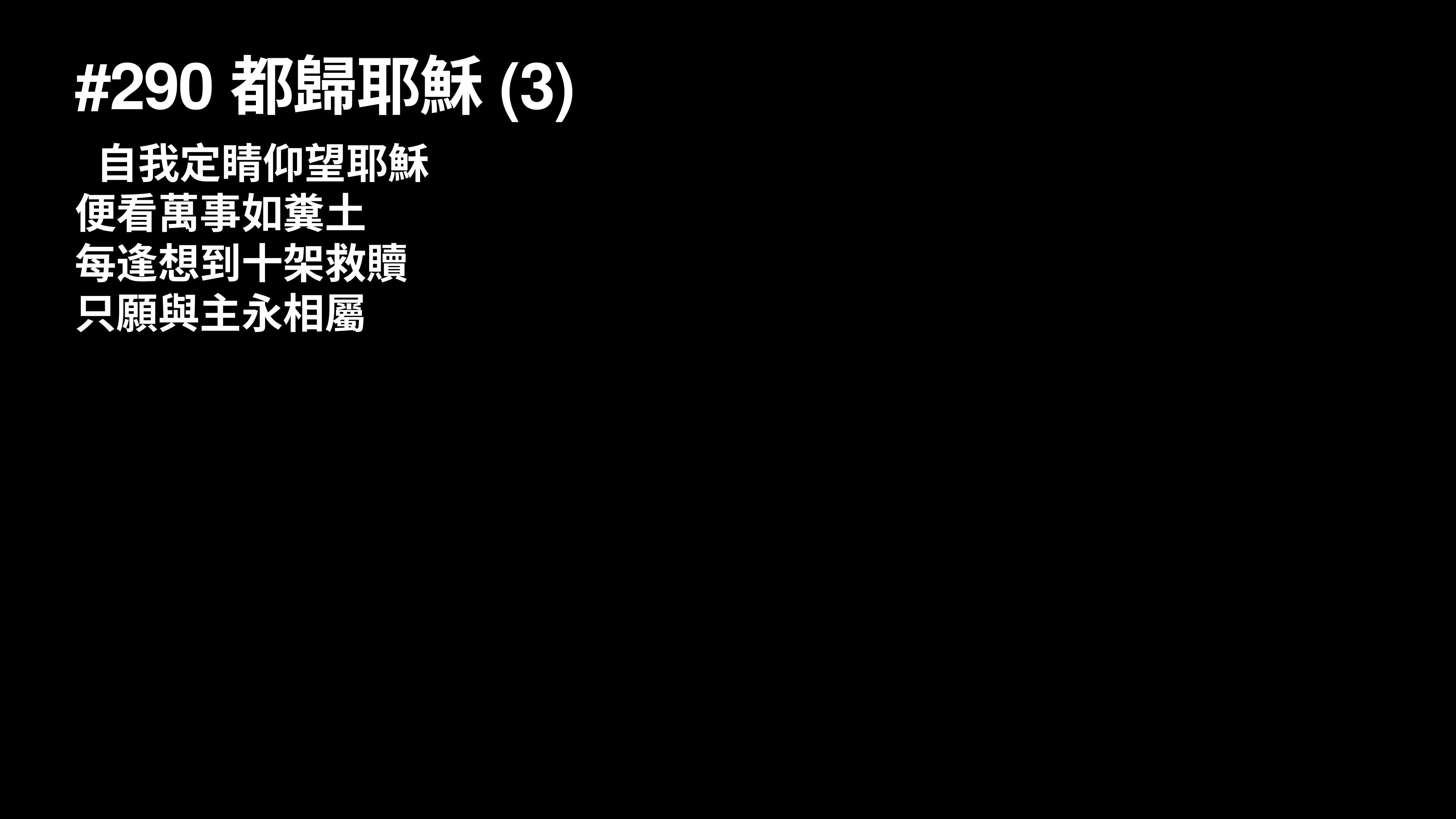

# #290都歸耶穌(3)
 自我定睛仰望耶穌
便看萬事如糞土
每逢想到十架救贖
只願與主永相屬